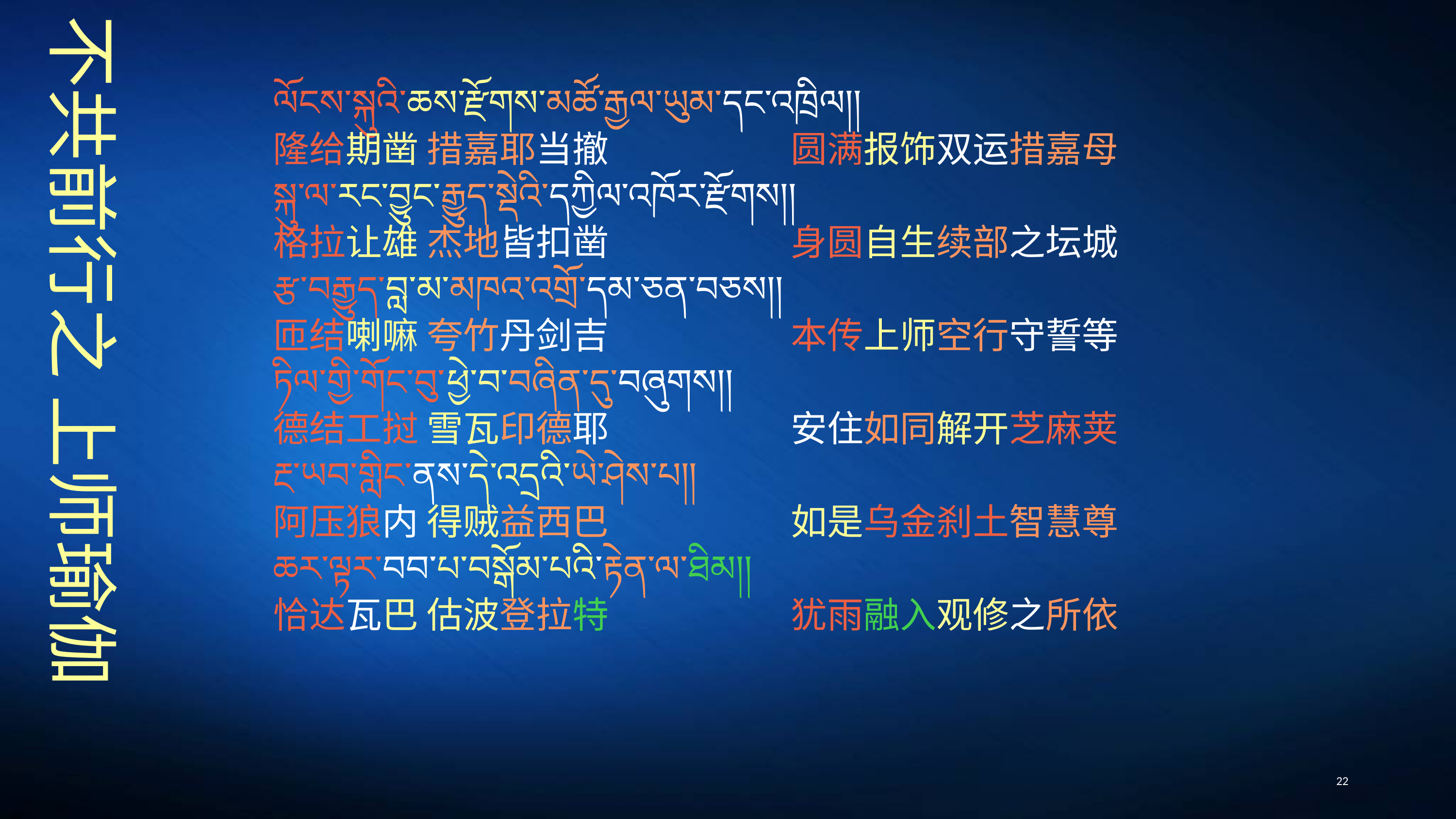

ལོངས་སྐུའི་ཆས་རྫོགས་མཚོ་རྒྱལ་ཡུམ་དང་འཁྲིལ།།
隆给期凿 措嘉耶当撤　　　　　圆满报饰双运措嘉母
སྐུ་ལ་རང་བྱུང་རྒྱུད་སྡེའི་དཀྱིལ་འཁོར་རྫོགས།།
格拉让雄 杰地皆扣凿　　　　　身圆自生续部之坛城
རྩ་བརྒྱུད་བླ་མ་མཁའ་འགྲོ་དམ་ཅན་བཅས།།
匝结喇嘛 夸竹丹剑吉　　　　　本传上师空行守誓等
ཏིལ་གྱི་གོང་བུ་ཕྱེ་བ་བཞིན་དུ་བཞུགས།།
德结工挝 雪瓦印德耶　　　　　安住如同解开芝麻荚
རྔ་ཡབ་གླིང་ནས་དེ་འདྲའི་ཡེ་ཤེས་པ།།
阿压狼内 得贼益西巴　　　　　如是乌金刹土智慧尊
ཆར་ལྟར་བབ་པ་བསྒོམ་པའི་རྟེན་ལ་ཐིམ།།
恰达瓦巴 估波登拉特　　　　　犹雨融入观修之所依

# 不共前行之 上师瑜伽
22